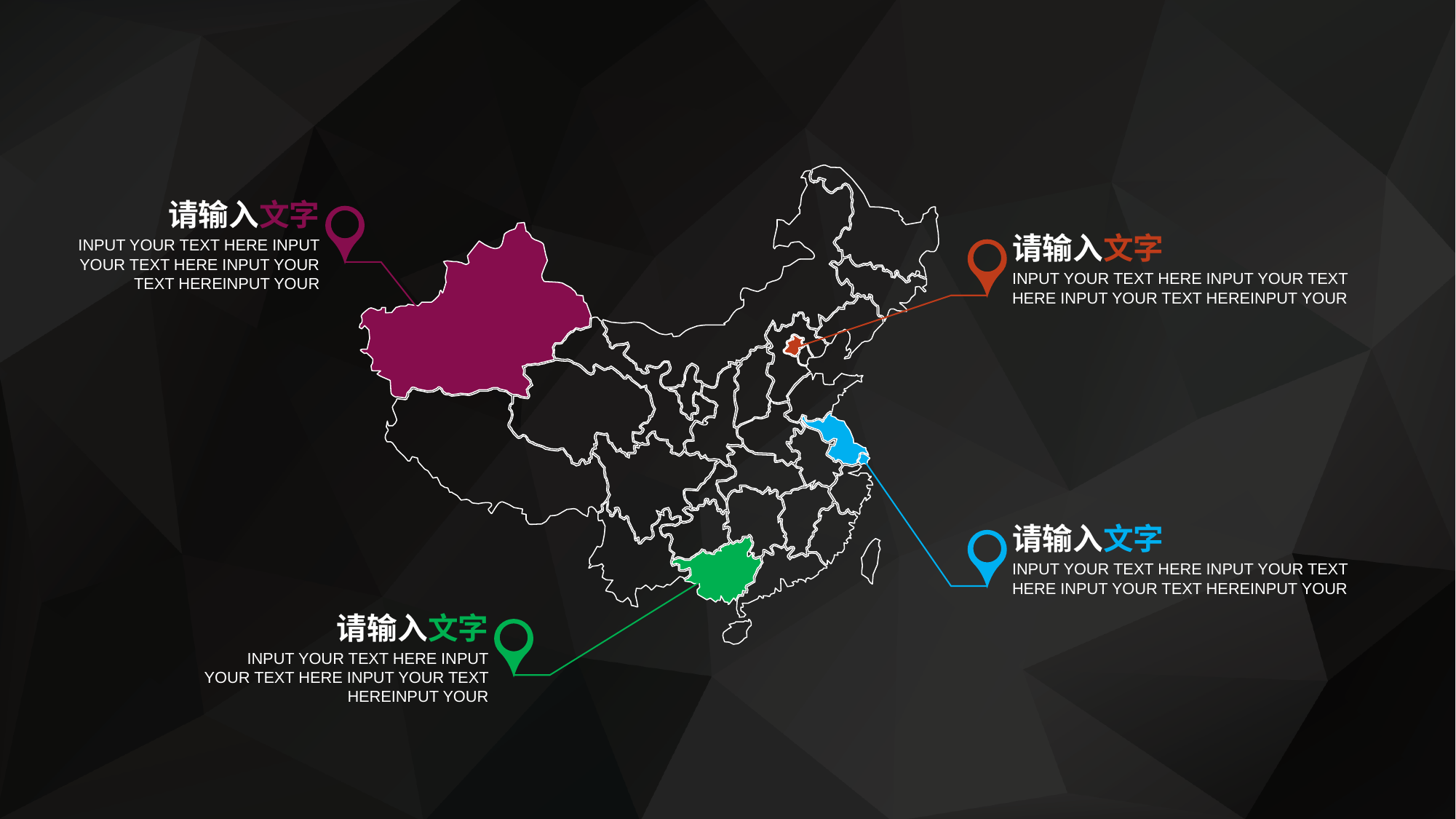

请输入文字

INPUT YOUR TEXT HERE INPUT YOUR TEXT HERE INPUT YOUR TEXT HEREINPUT YOUR

请输入文字

INPUT YOUR TEXT HERE INPUT YOUR TEXT HERE INPUT YOUR TEXT HEREINPUT YOUR

请输入文字

INPUT YOUR TEXT HERE INPUT YOUR TEXT HERE INPUT YOUR TEXT HEREINPUT YOUR

请输入文字

INPUT YOUR TEXT HERE INPUT YOUR TEXT HERE INPUT YOUR TEXT HEREINPUT YOUR